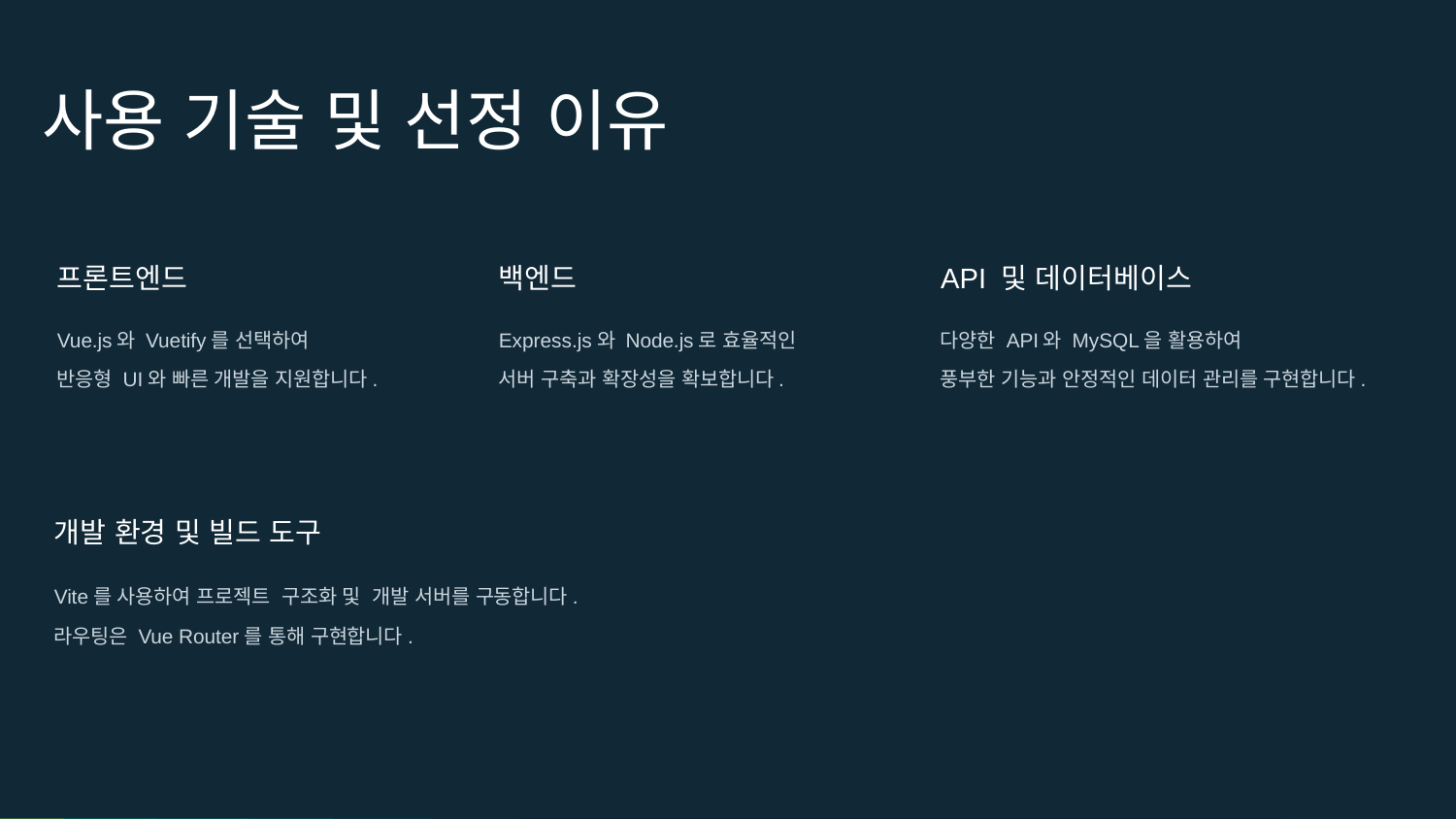

사용 기술 및 선정 이유
프론트엔드
백엔드
API 및 데이터베이스
다양한 API와 MySQL을 활용하여
풍부한 기능과 안정적인 데이터 관리를 구현합니다.
Vue.js와 Vuetify를 선택하여
반응형 UI와 빠른 개발을 지원합니다.
Express.js와 Node.js로 효율적인
서버 구축과 확장성을 확보합니다.
개발 환경 및 빌드 도구
Vite를 사용하여 프로젝트  구조화 및  개발 서버를 구동합니다.
라우팅은 Vue Router를 통해 구현합니다.